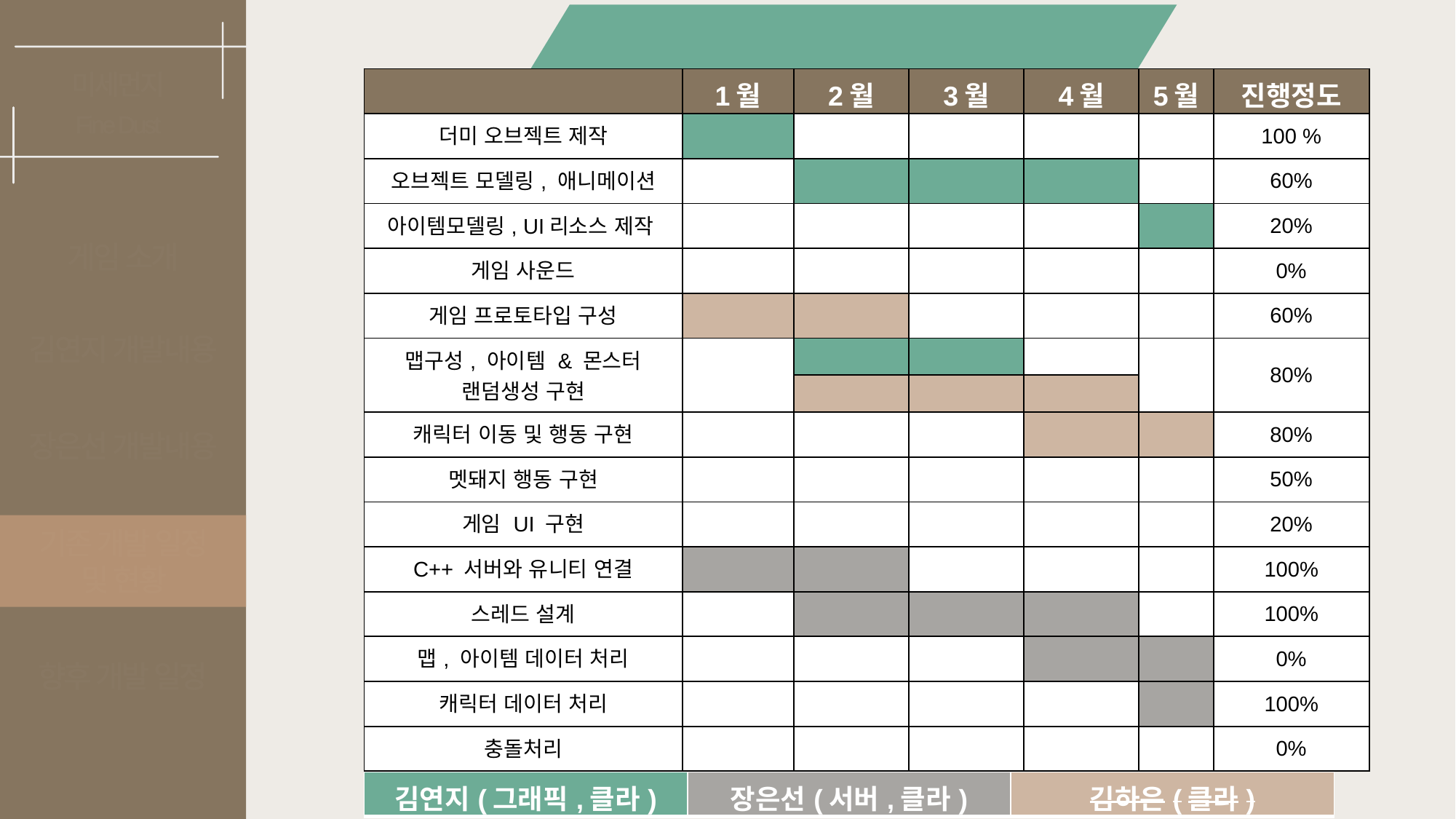

기존 개발 일정 및 역할분담 표
미세먼지
|  | 1월 | 2월 | 3월 | 4월 | 5월 | 진행정도 |
| --- | --- | --- | --- | --- | --- | --- |
| 더미 오브젝트 제작 |  |  |  |  |  | 100 % |
| 오브젝트 모델링, 애니메이션 |  |  |  |  |  | 60% |
| 아이템모델링, UI리소스 제작 |  |  |  |  |  | 20% |
| 게임 사운드 |  |  |  |  |  | 0% |
| 게임 프로토타입 구성 |  |  |  |  |  | 60% |
| 맵구성, 아이템 & 몬스터 랜덤생성 구현 |  |  |  |  |  | 80% |
|  |  |  |  |  |  |  |
| 캐릭터 이동 및 행동 구현 |  |  |  |  |  | 80% |
| 멧돼지 행동 구현 |  |  |  |  |  | 50% |
| 게임 UI 구현 |  |  |  |  |  | 20% |
| C++ 서버와 유니티 연결 |  |  |  |  |  | 100% |
| 스레드 설계 |  |  |  |  |  | 100% |
| 맵, 아이템 데이터 처리 |  |  |  |  |  | 0% |
| 캐릭터 데이터 처리 |  |  |  |  |  | 100% |
| 충돌처리 |  |  |  |  |  | 0% |
Fine Dust
게임 소개
김연지 개발내용
장은선 개발내용

기존 개발 일정
및 현황
기존 개발 일정
및 현황
향후 개발 일정
| 김연지(그래픽,클라) | 장은선(서버,클라) | 김하은(클라) |
| --- | --- | --- |